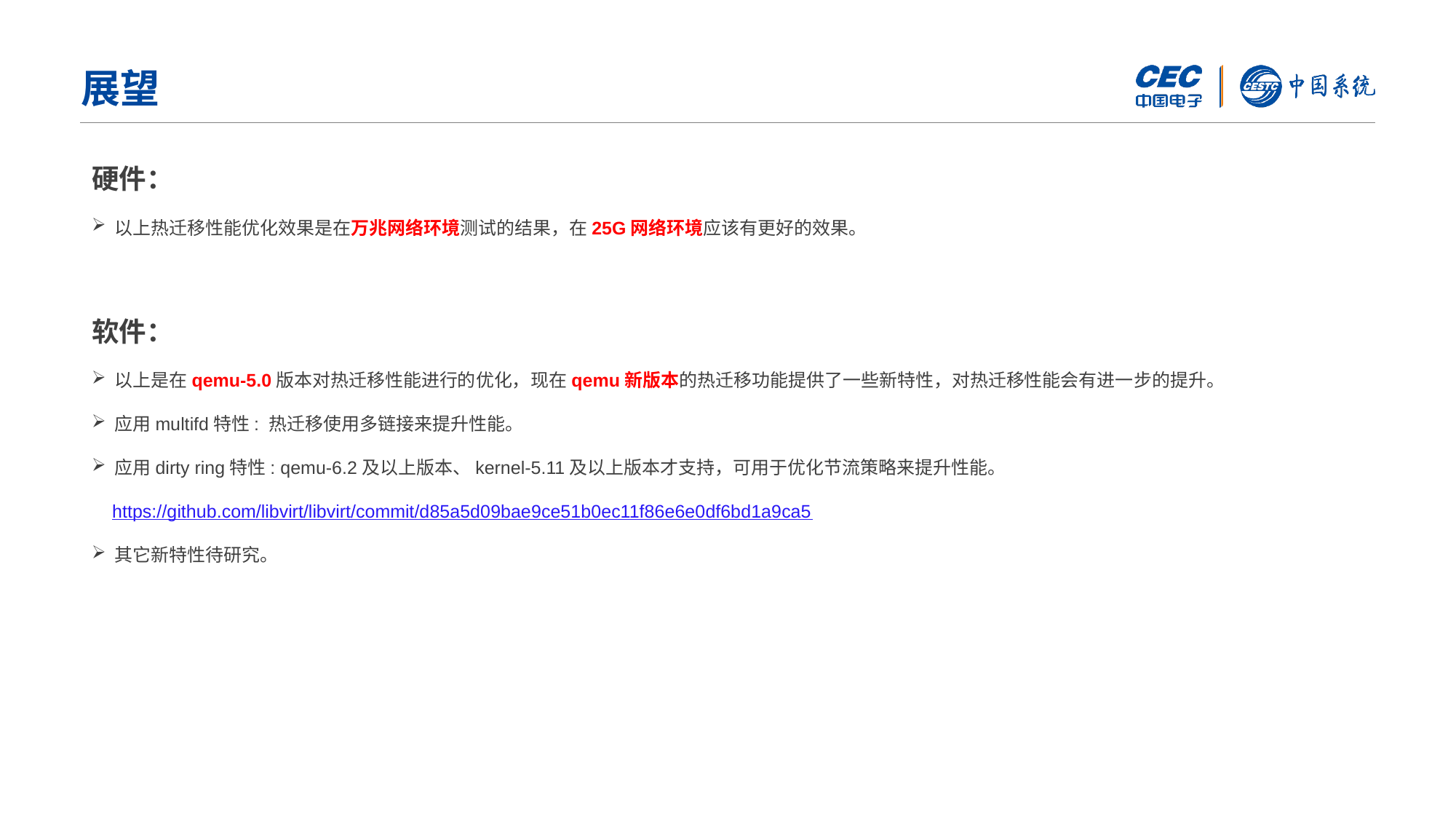

展望
硬件：
 以上热迁移性能优化效果是在万兆网络环境测试的结果，在25G网络环境应该有更好的效果。

软件：
 以上是在qemu-5.0版本对热迁移性能进行的优化，现在qemu新版本的热迁移功能提供了一些新特性，对热迁移性能会有进一步的提升。
 应用multifd特性: 热迁移使用多链接来提升性能。
 应用dirty ring特性: qemu-6.2及以上版本、kernel-5.11及以上版本才支持，可用于优化节流策略来提升性能。
    https://github.com/libvirt/libvirt/commit/d85a5d09bae9ce51b0ec11f86e6e0df6bd1a9ca5
 其它新特性待研究。